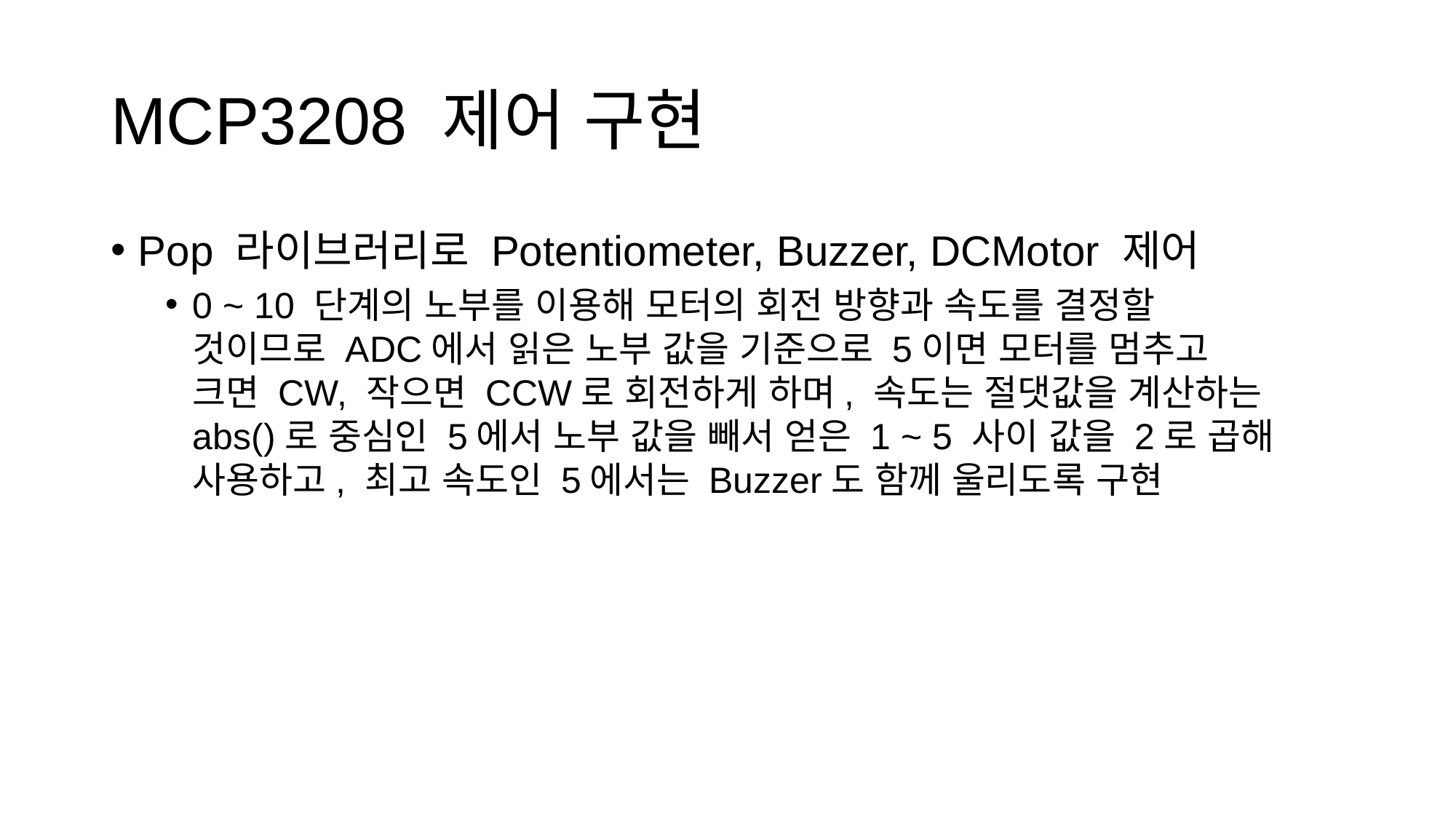

# MCP3208 제어 구현
Pop 라이브러리로 Potentiometer, Buzzer, DCMotor 제어
0 ~ 10 단계의 노부를 이용해 모터의 회전 방향과 속도를 결정할
것이므로 ADC에서 읽은 노부 값을 기준으로 5이면 모터를 멈추고
크면 CW, 작으면 CCW로 회전하게 하며, 속도는 절댓값을 계산하는 abs()로 중심인 5에서 노부 값을 빼서 얻은 1 ~ 5 사이 값을 2로 곱해 사용하고, 최고 속도인 5에서는 Buzzer도 함께 울리도록 구현